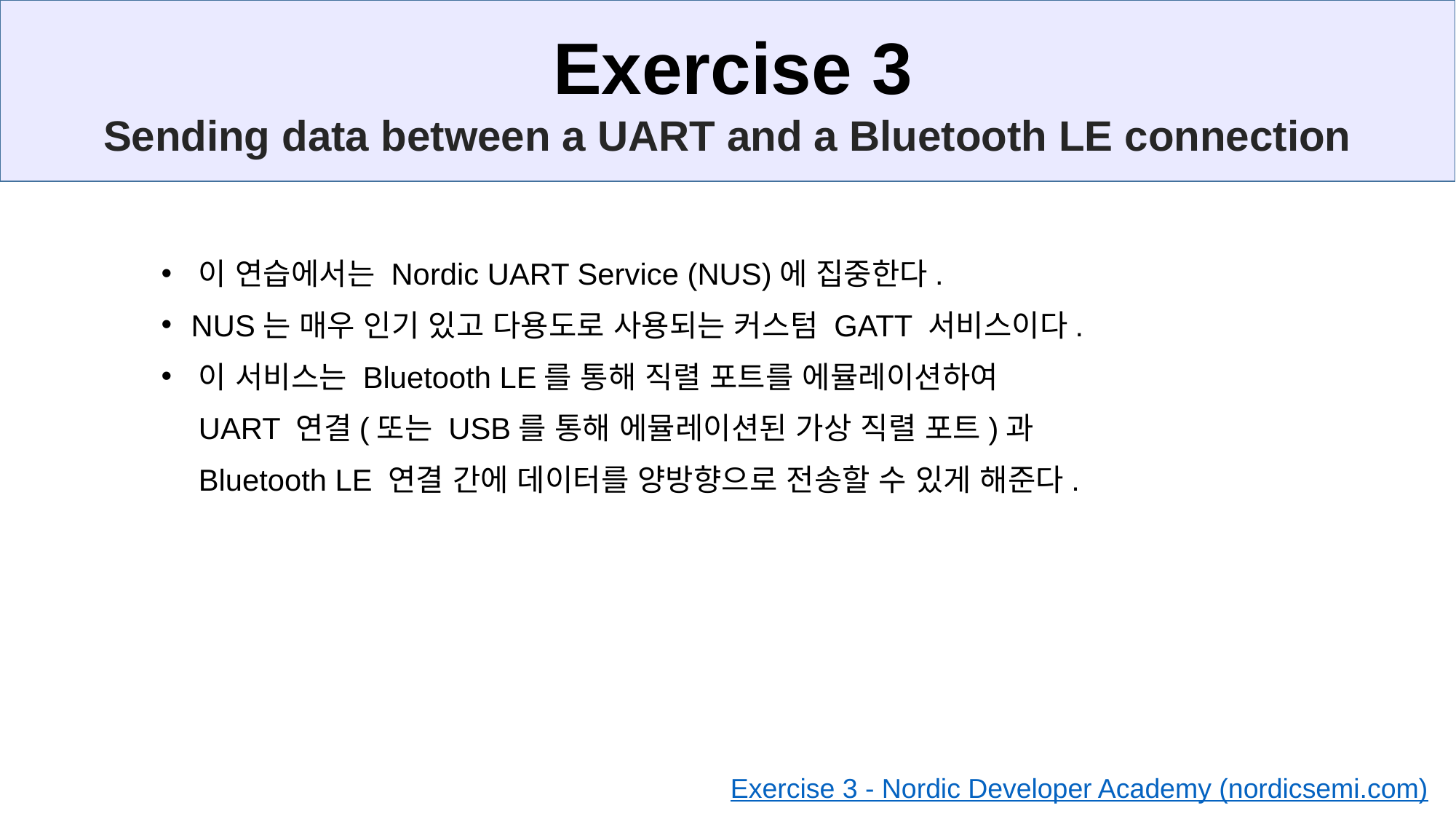

Exercise 3
Sending data between a UART and a Bluetooth LE connection
 이 연습에서는 Nordic UART Service (NUS)에 집중한다.
 NUS는 매우 인기 있고 다용도로 사용되는 커스텀 GATT 서비스이다.
 이 서비스는 Bluetooth LE를 통해 직렬 포트를 에뮬레이션하여
 UART 연결(또는 USB를 통해 에뮬레이션된 가상 직렬 포트)과
 Bluetooth LE 연결 간에 데이터를 양방향으로 전송할 수 있게 해준다.
Exercise 3 - Nordic Developer Academy (nordicsemi.com)